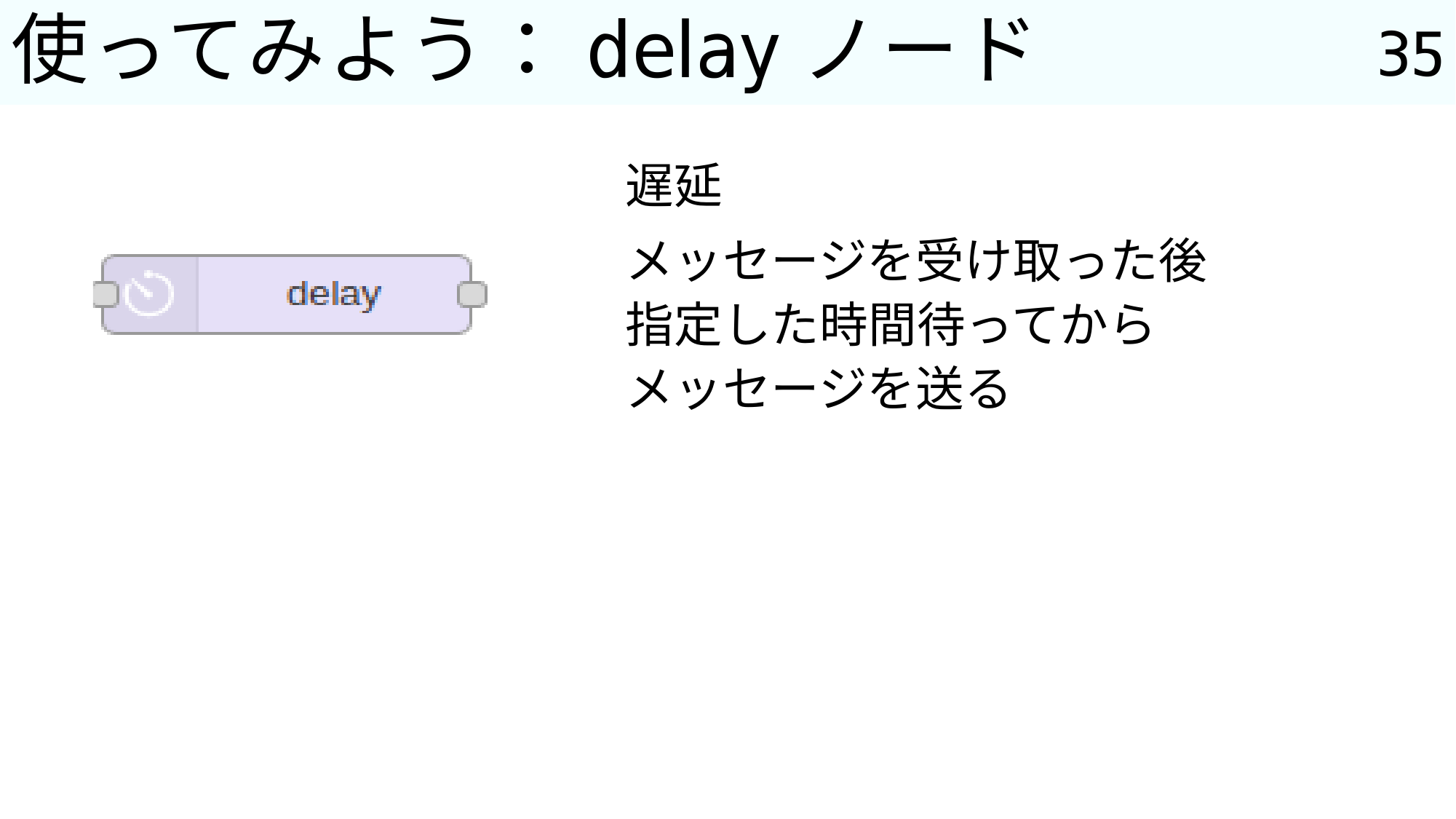

# 使ってみよう：delayノード
35
遅延
メッセージを受け取った後
指定した時間待ってから
メッセージを送る